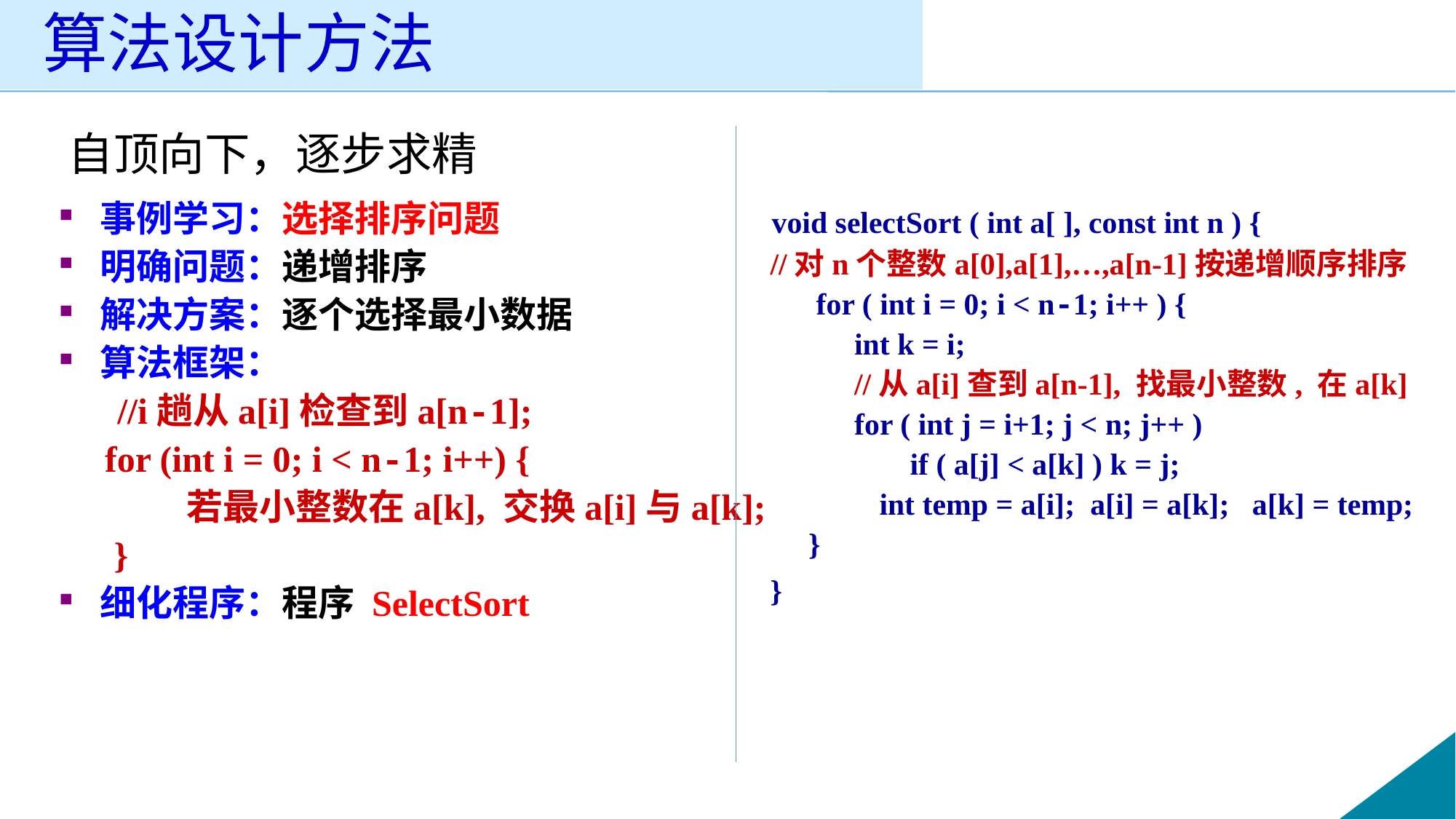

# 算法设计方法
自顶向下，逐步求精
事例学习：选择排序问题
明确问题：递增排序
解决方案：逐个选择最小数据
算法框架：
 //i趟从a[i]检查到a[n-1];
     for (int i = 0; i < n-1; i++) {
	 若最小整数在a[k], 交换a[i]与a[k];
      }
细化程序：程序 SelectSort
 void selectSort ( int a[ ], const int n ) {
 //对n个整数a[0],a[1],…,a[n-1]按递增顺序排序
       for ( int i = 0; i < n-1; i++ ) {
            int k = i;
            //从a[i]查到a[n-1], 找最小整数, 在a[k]
            for ( int j = i+1; j < n; j++ )
 	     if ( a[j] < a[k] ) k = j;
	 int temp = a[i];  a[i] = a[k];   a[k] = temp;
      }
 }